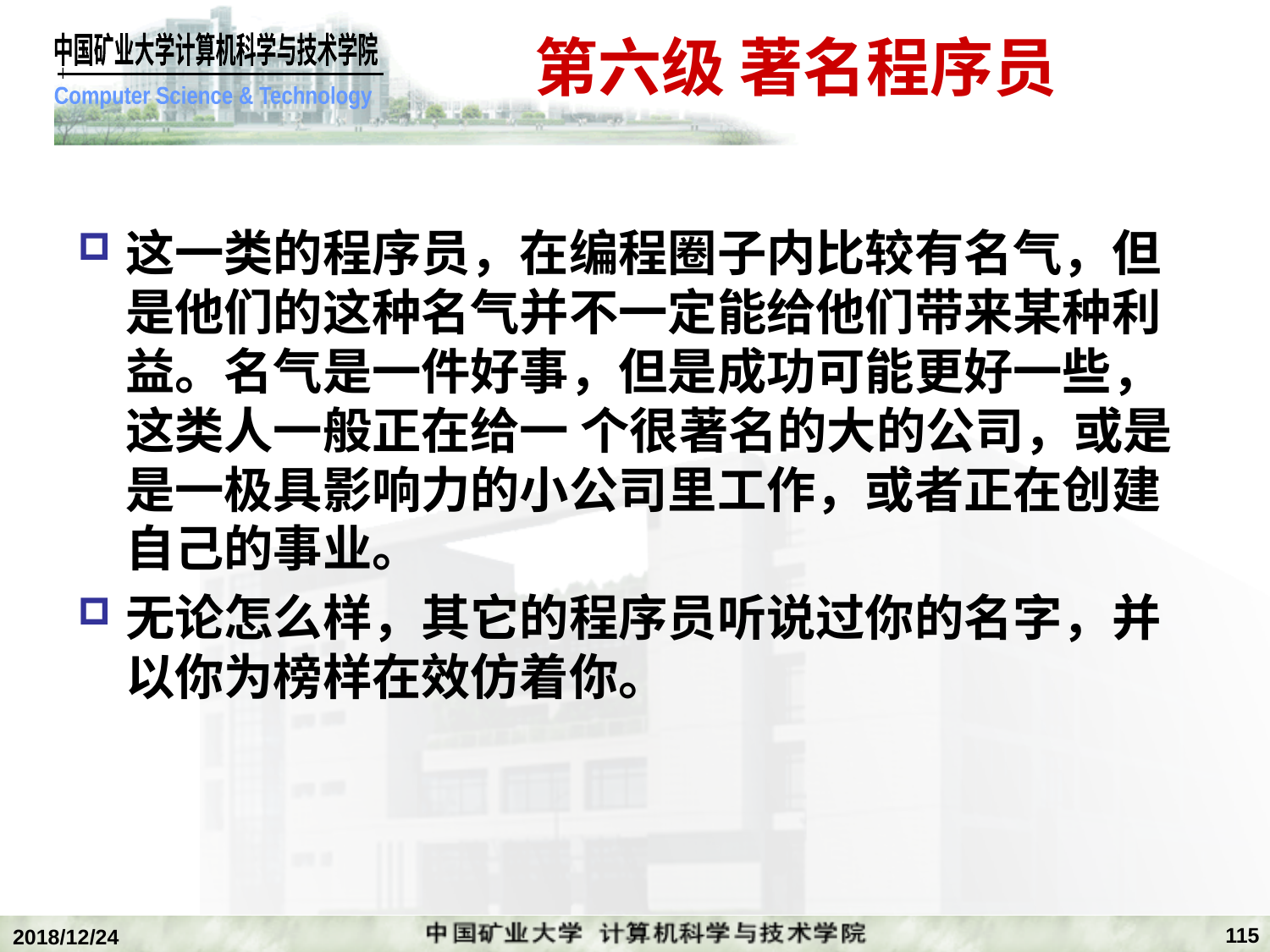

# 第六级 著名程序员

这一类的程序员，在编程圈子内比较有名气，但是他们的这种名气并不一定能给他们带来某种利益。名气是一件好事，但是成功可能更好一些，这类人一般正在给一 个很著名的大的公司，或是是一极具影响力的小公司里工作，或者正在创建自己的事业。
无论怎么样，其它的程序员听说过你的名字，并以你为榜样在效仿着你。
115
2018/12/24